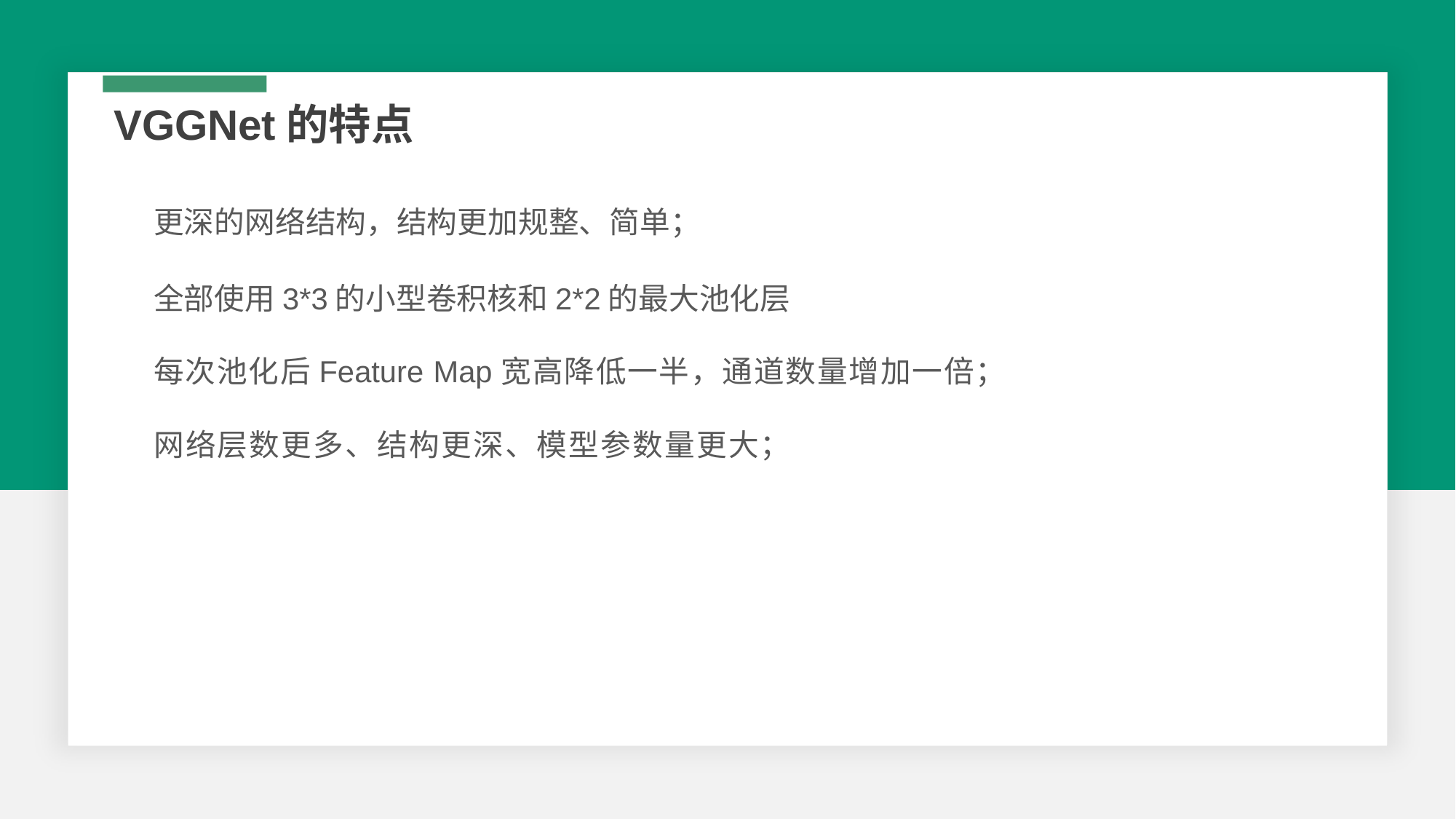

VGGNet的特点
更深的网络结构，结构更加规整、简单；
全部使用3*3的小型卷积核和2*2的最大池化层
每次池化后Feature Map宽高降低一半，通道数量增加一倍；
网络层数更多、结构更深、模型参数量更大；